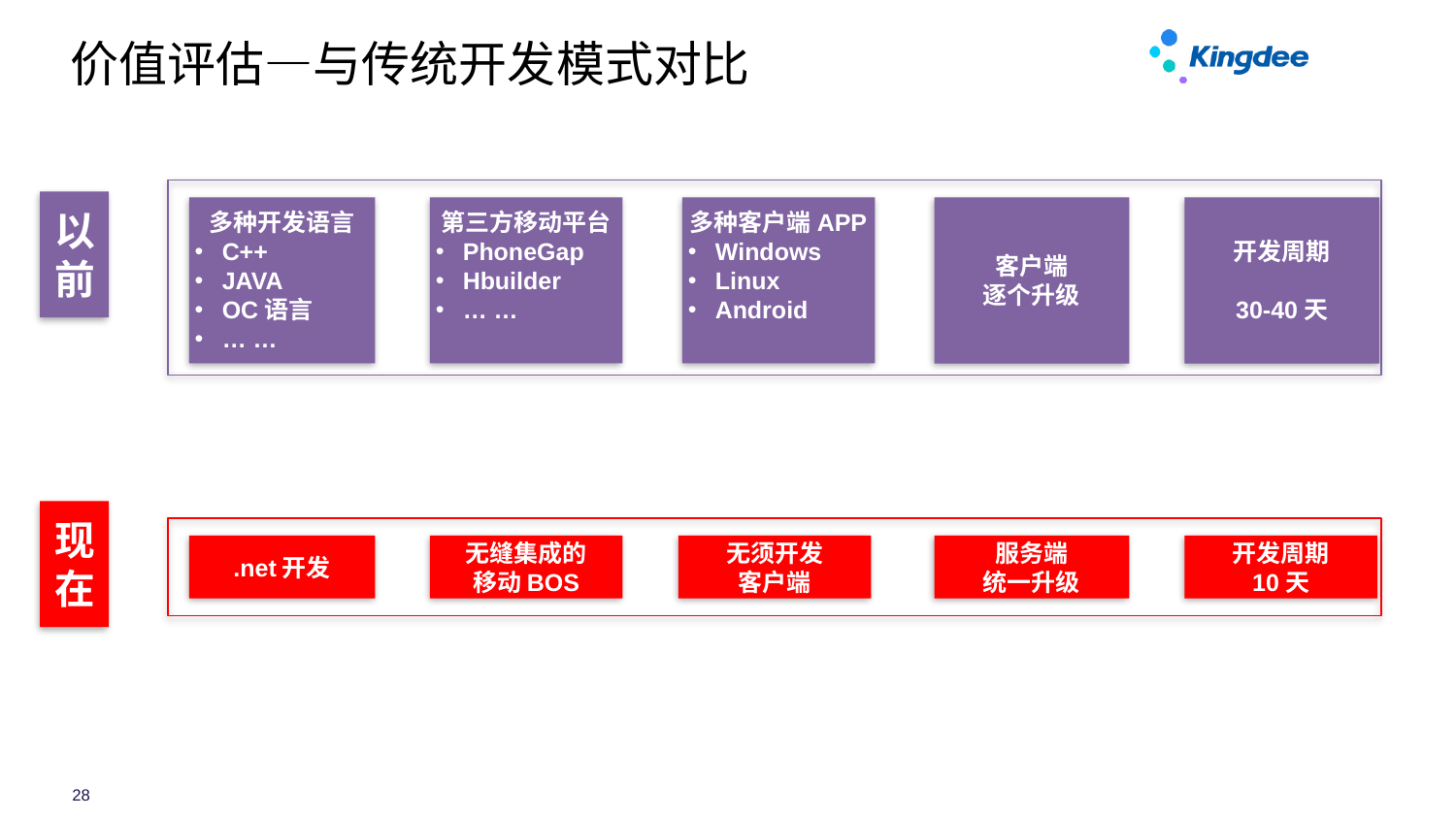

# 价值评估—与传统开发模式对比

以前
客户端
逐个升级
多种开发语言
C++
JAVA
OC语言
… …
第三方移动平台
PhoneGap
Hbuilder
… …

多种客户端APP
Windows
Linux
Android

开发周期

30-40天
现在

.net开发
无缝集成的
移动BOS
无须开发
客户端
服务端
统一升级
开发周期
10天